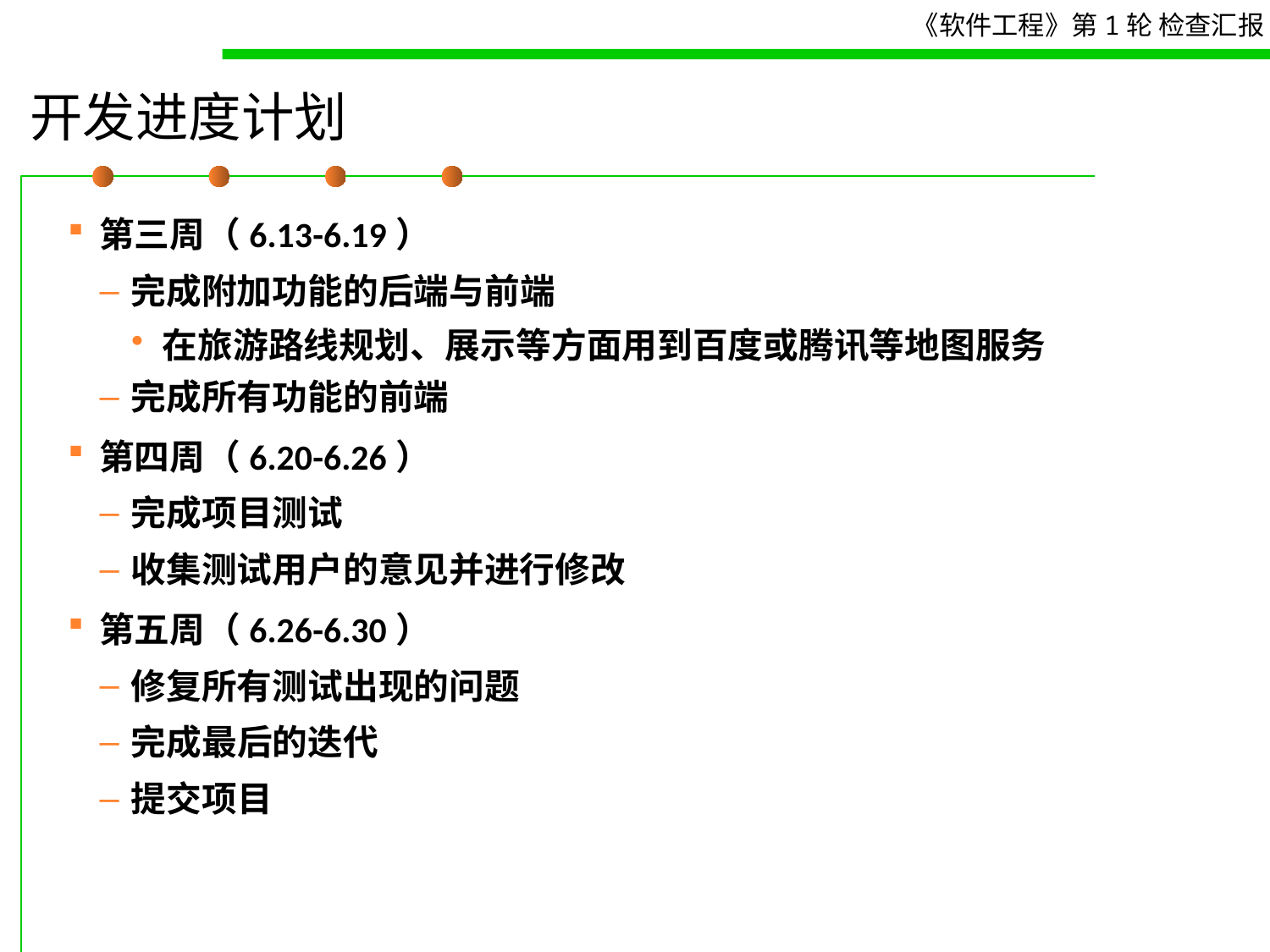

# 开发进度计划
第三周（6.13-6.19）
完成附加功能的后端与前端
在旅游路线规划、展示等方面用到百度或腾讯等地图服务
完成所有功能的前端
第四周（6.20-6.26）
完成项目测试
收集测试用户的意见并进行修改
第五周（6.26-6.30）
修复所有测试出现的问题
完成最后的迭代
提交项目